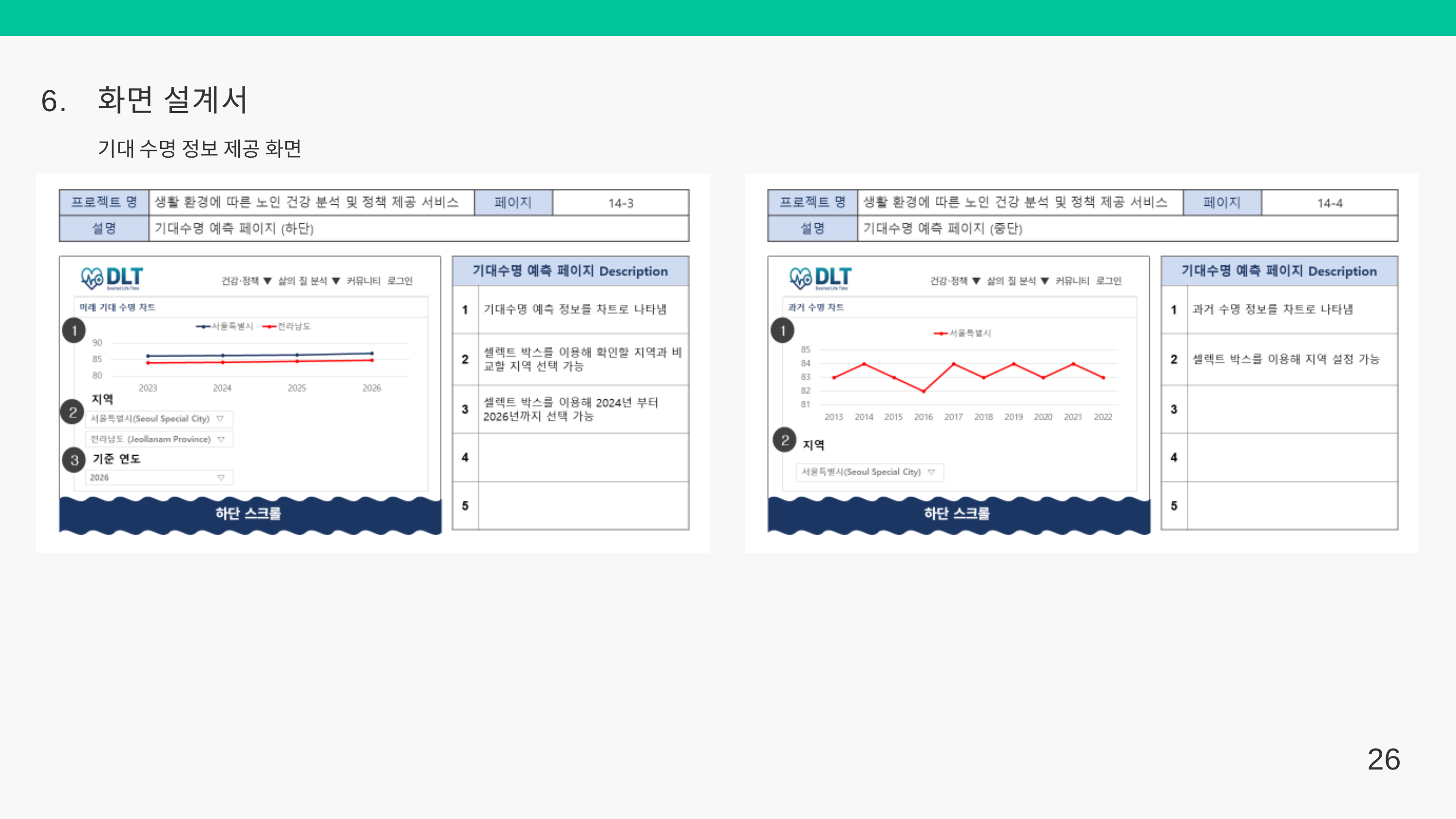

6.
화면 설계서
기대 수명 정보 제공 화면

26